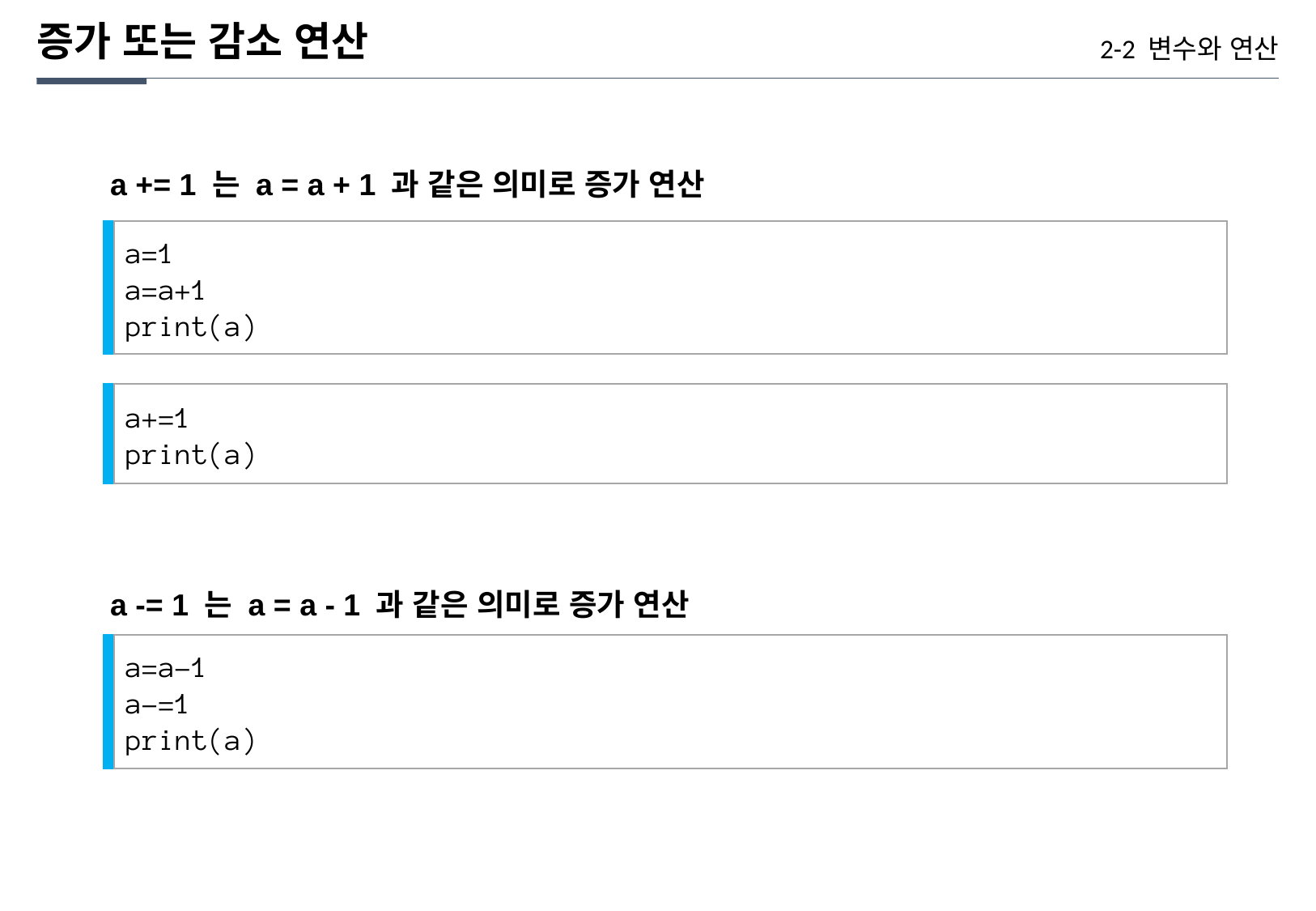

증가 또는 감소 연산
2-2 변수와 연산
a += 1 는 a = a + 1 과 같은 의미로 증가 연산

a=1
a=a+1
print(a)

a+=1
print(a)
a -= 1 는 a = a - 1 과 같은 의미로 증가 연산

a=a-1
a-=1
print(a)